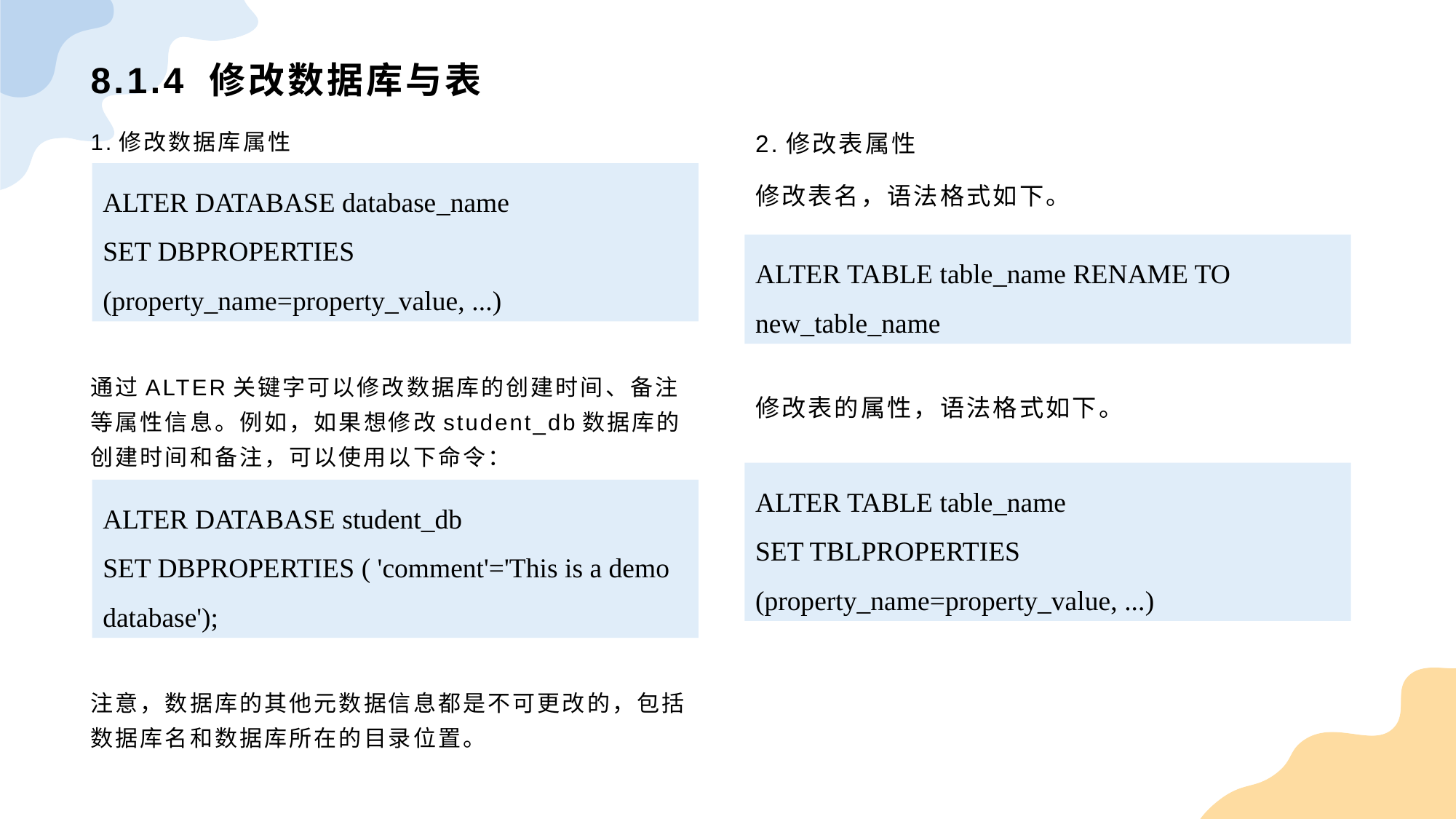

# 8.1.4 修改数据库与表
1.修改数据库属性

通过ALTER关键字可以修改数据库的创建时间、备注等属性信息。例如，如果想修改student_db数据库的创建时间和备注，可以使用以下命令：

注意，数据库的其他元数据信息都是不可更改的，包括数据库名和数据库所在的目录位置。

2.修改表属性
修改表名，语法格式如下。

修改表的属性，语法格式如下。

ALTER DATABASE database_name
SET DBPROPERTIES (property_name=property_value, ...)
ALTER TABLE table_name RENAME TO new_table_name
ALTER TABLE table_name
SET TBLPROPERTIES (property_name=property_value, ...)
ALTER DATABASE student_db
SET DBPROPERTIES ( 'comment'='This is a demo database');